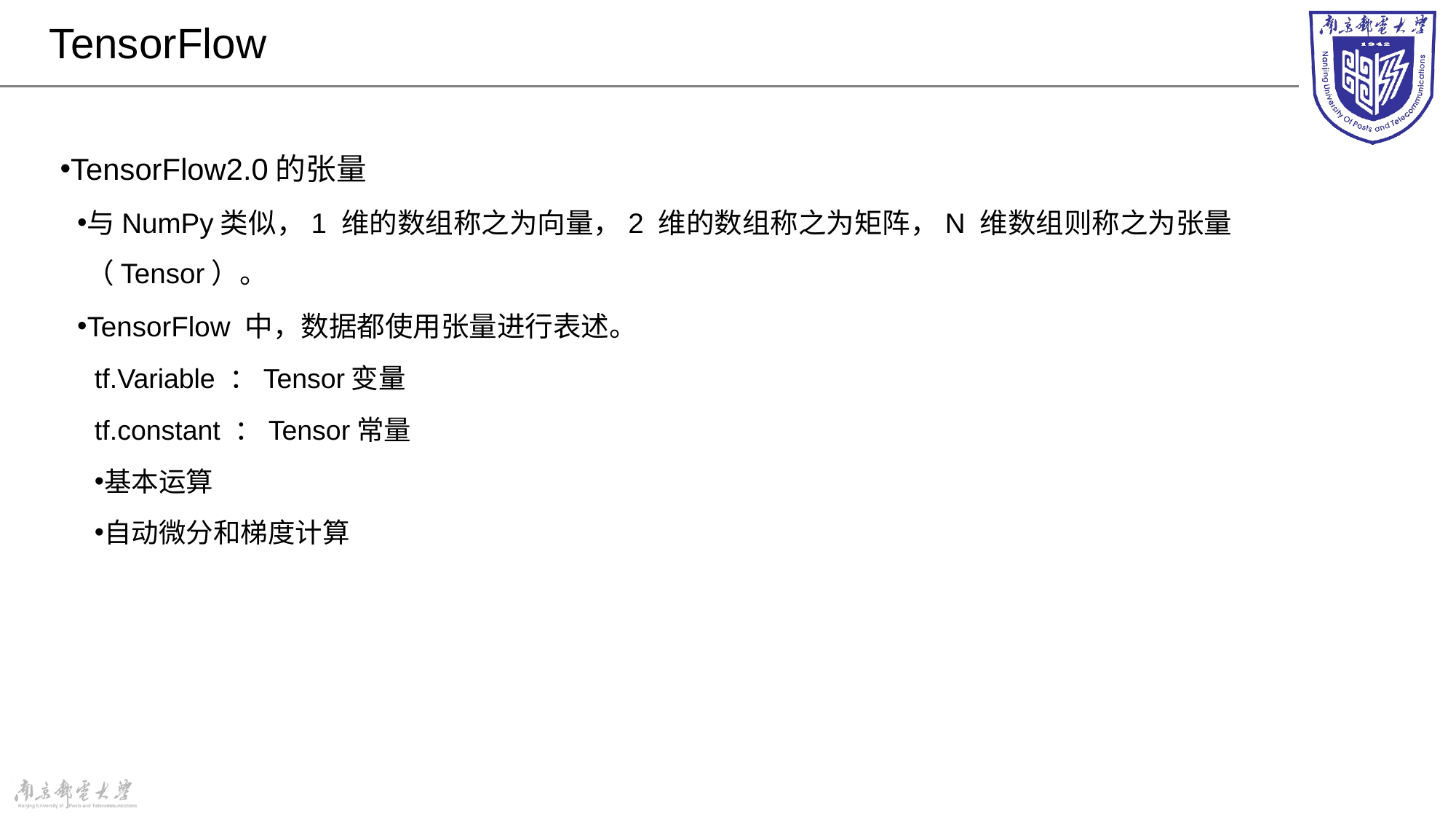

# TensorFlow
TensorFlow2.0的张量
与NumPy类似，1 维的数组称之为向量，2 维的数组称之为矩阵，N 维数组则称之为张量（Tensor）。
TensorFlow 中，数据都使用张量进行表述。
tf.Variable ：Tensor变量
tf.constant ：Tensor常量
基本运算
自动微分和梯度计算